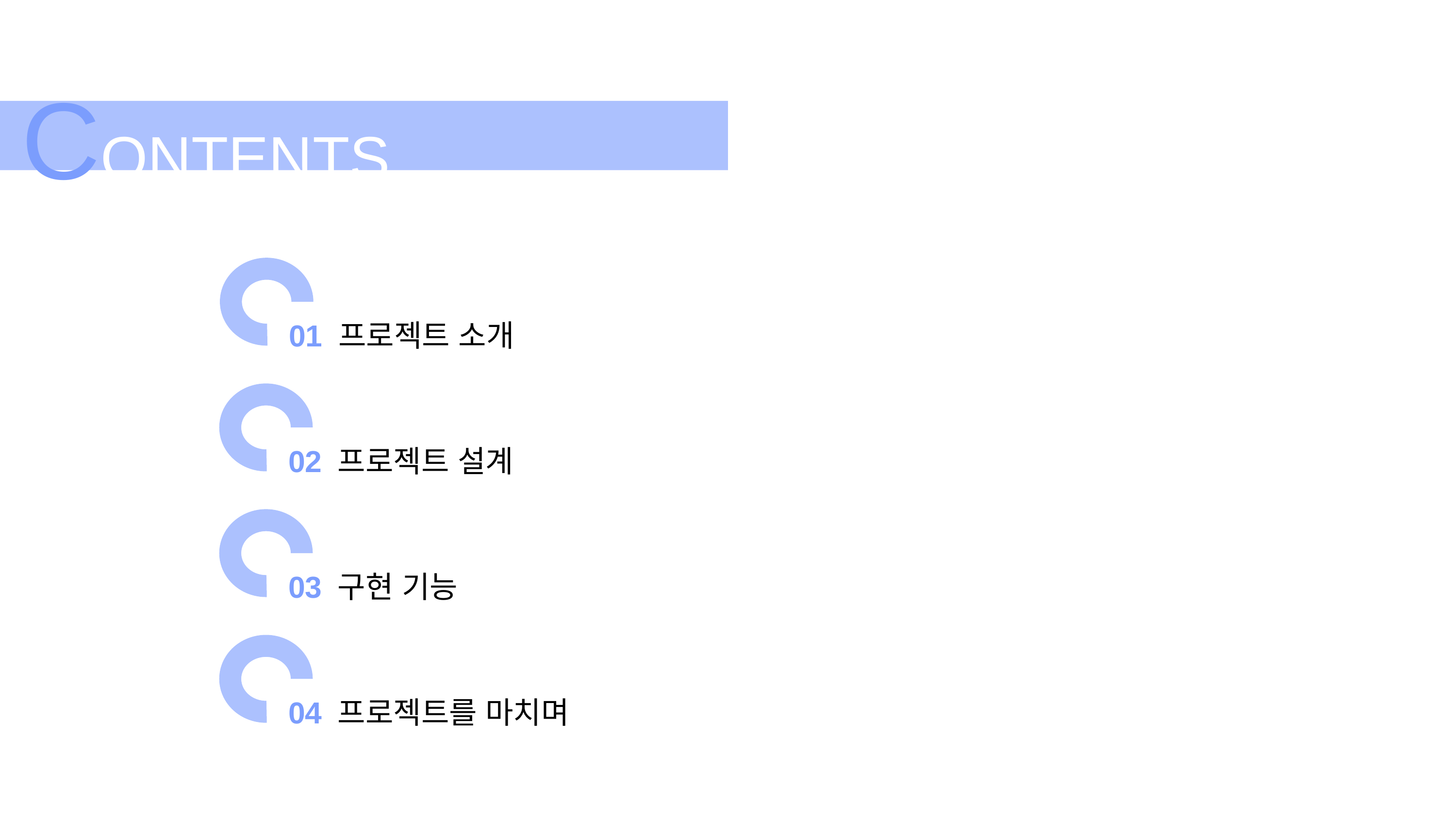

CONTENTS

 01 프로젝트 소개

 02 프로젝트 설계

 03 구현 기능

 04 프로젝트를 마치며